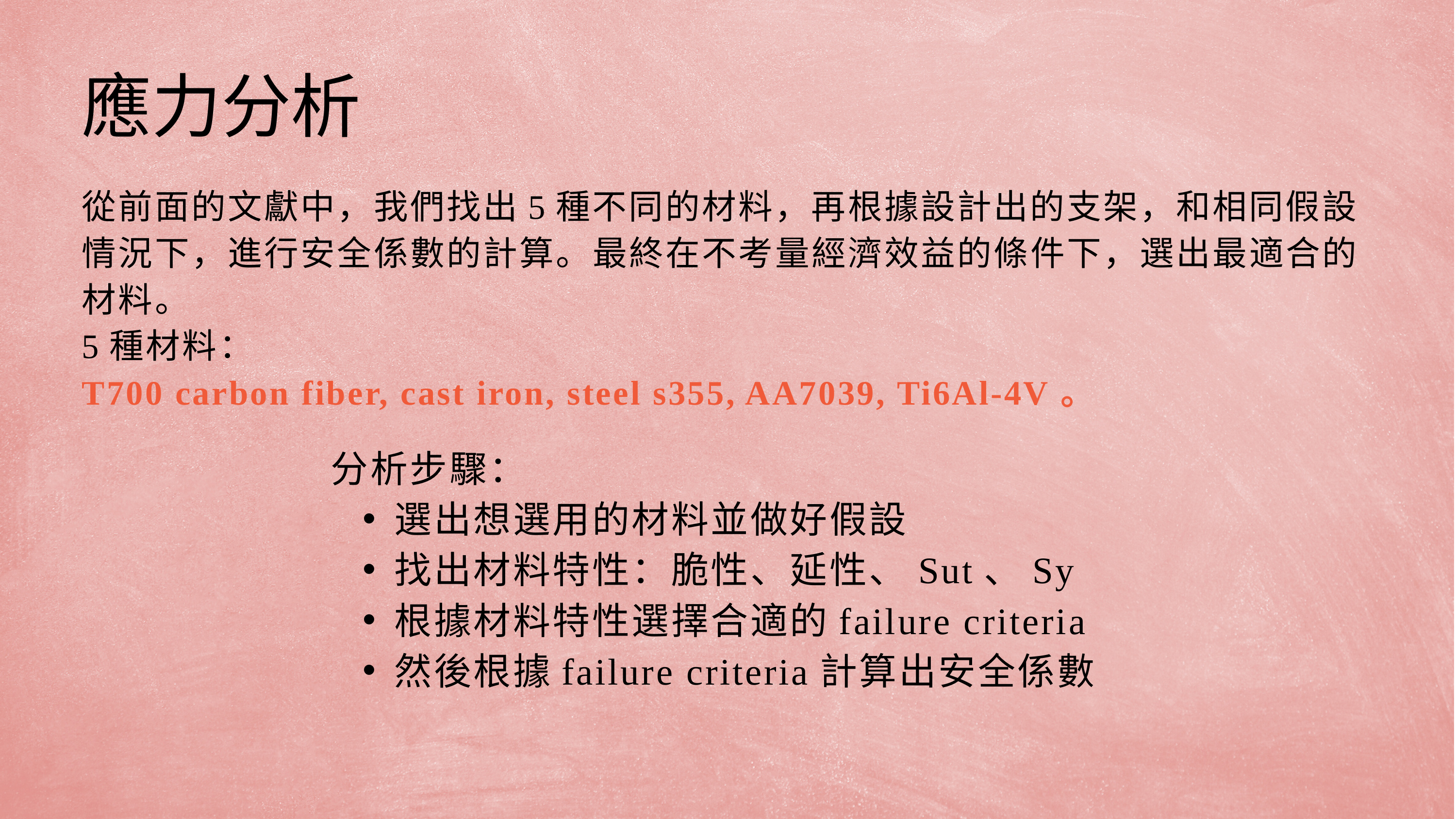

應力分析
從前面的文獻中，我們找出5種不同的材料，再根據設計出的支架，和相同假設情況下，進行安全係數的計算。最終在不考量經濟效益的條件下，選出最適合的材料。
5種材料：
T700 carbon fiber, cast iron, steel s355, AA7039, Ti6Al-4V。
分析步驟：
選出想選用的材料並做好假設
找出材料特性：脆性、延性、Sut、Sy
根據材料特性選擇合適的failure criteria
然後根據failure criteria計算出安全係數